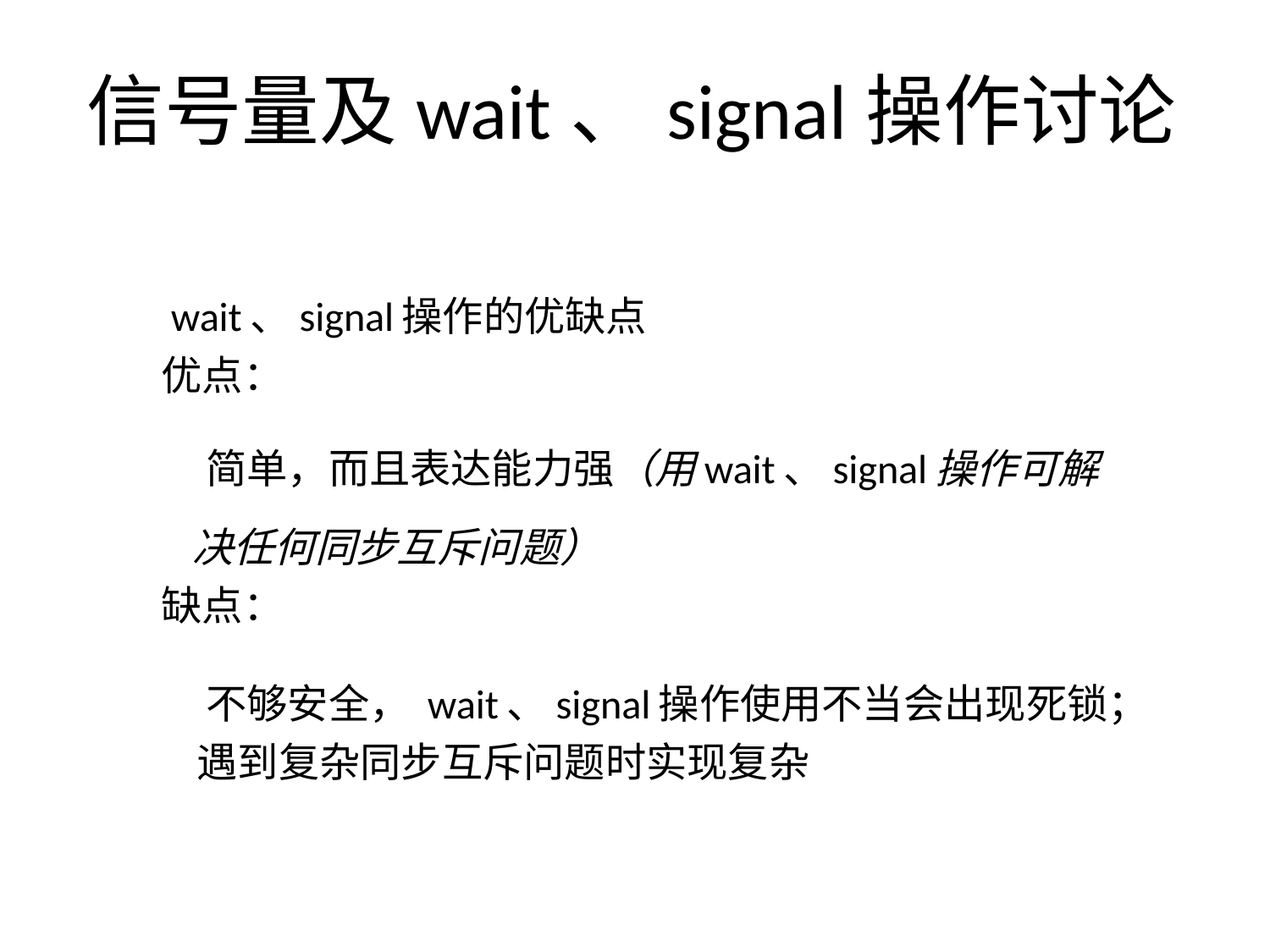

# 信号量及wait、signal操作讨论
 wait、signal操作的优缺点
优点：
    简单，而且表达能力强（用wait、signal操作可解决任何同步互斥问题）
缺点：
    不够安全， wait、signal操作使用不当会出现死锁；
   遇到复杂同步互斥问题时实现复杂